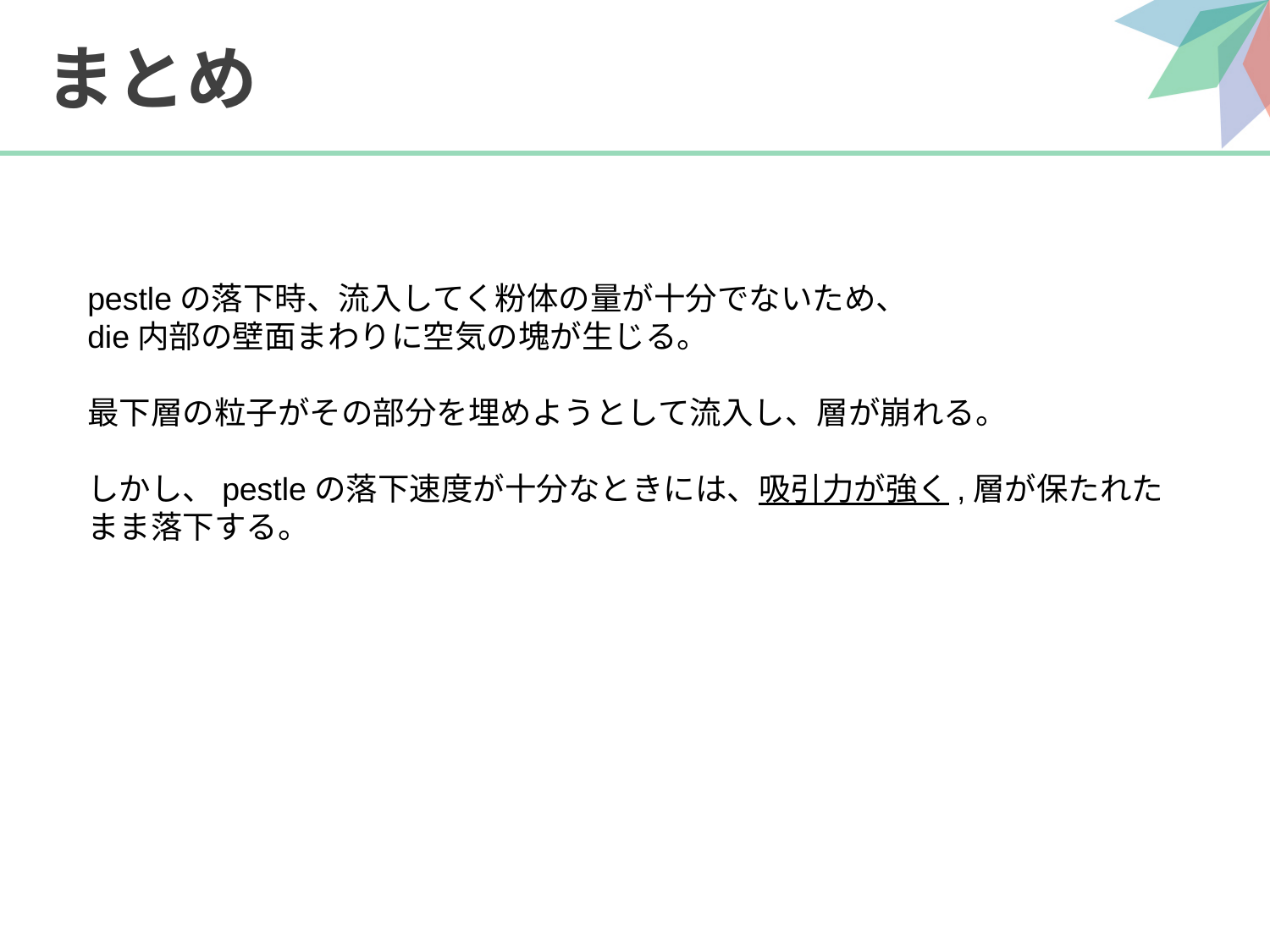

# まとめ

pestleの落下時、流入してく粉体の量が十分でないため、
die内部の壁面まわりに空気の塊が生じる。

最下層の粒子がその部分を埋めようとして流入し、層が崩れる。

しかし、pestleの落下速度が十分なときには、吸引力が強く,層が保たれたまま落下する。